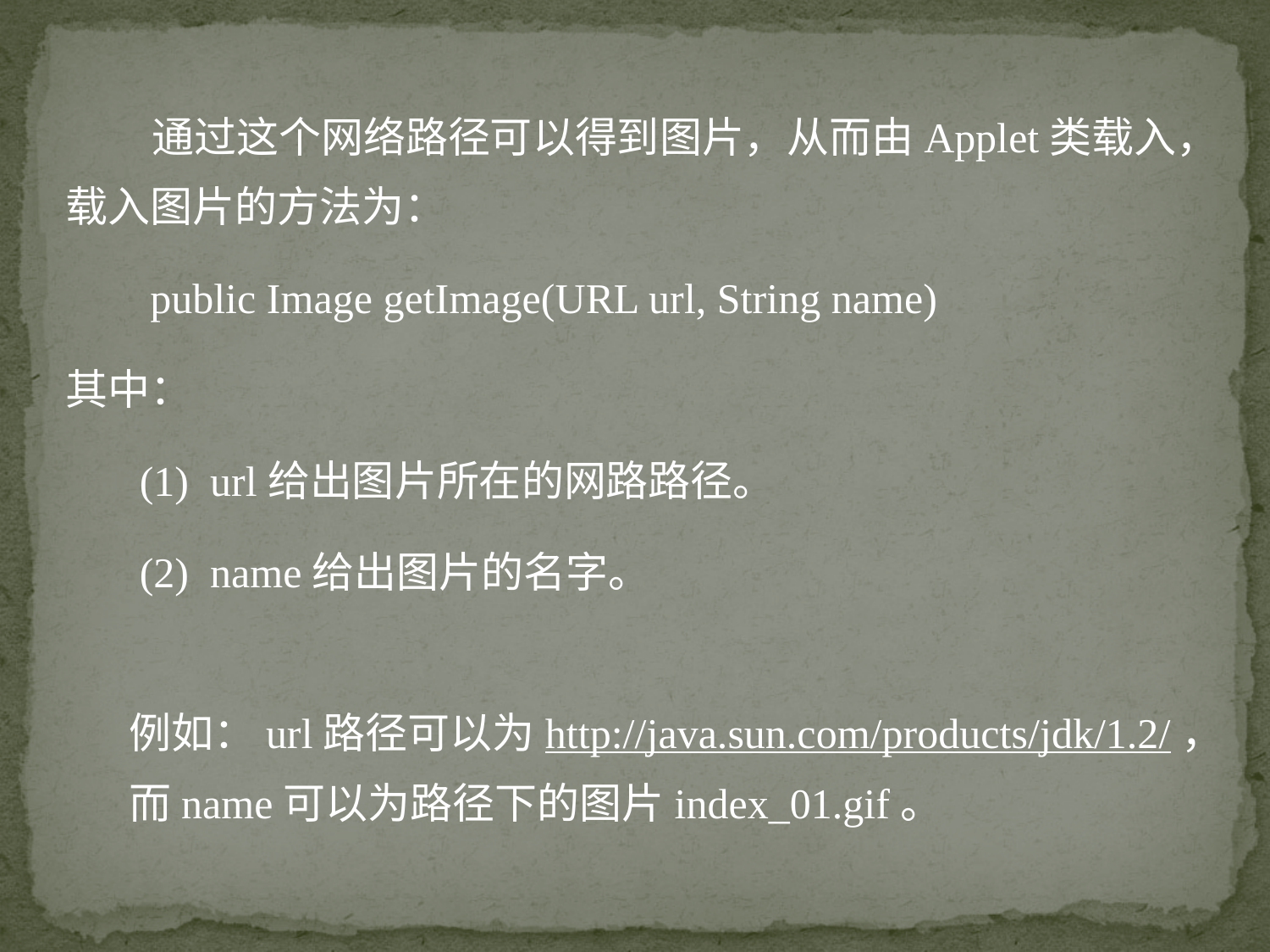

通过这个网络路径可以得到图片，从而由Applet类载入，载入图片的方法为：
        public Image getImage(URL url, String name)
其中：
 (1)  url给出图片所在的网路路径。
 (2)  name给出图片的名字。
       例如：url路径可以为http://java.sun.com/products/jdk/1.2/，而name可以为路径下的图片index_01.gif。